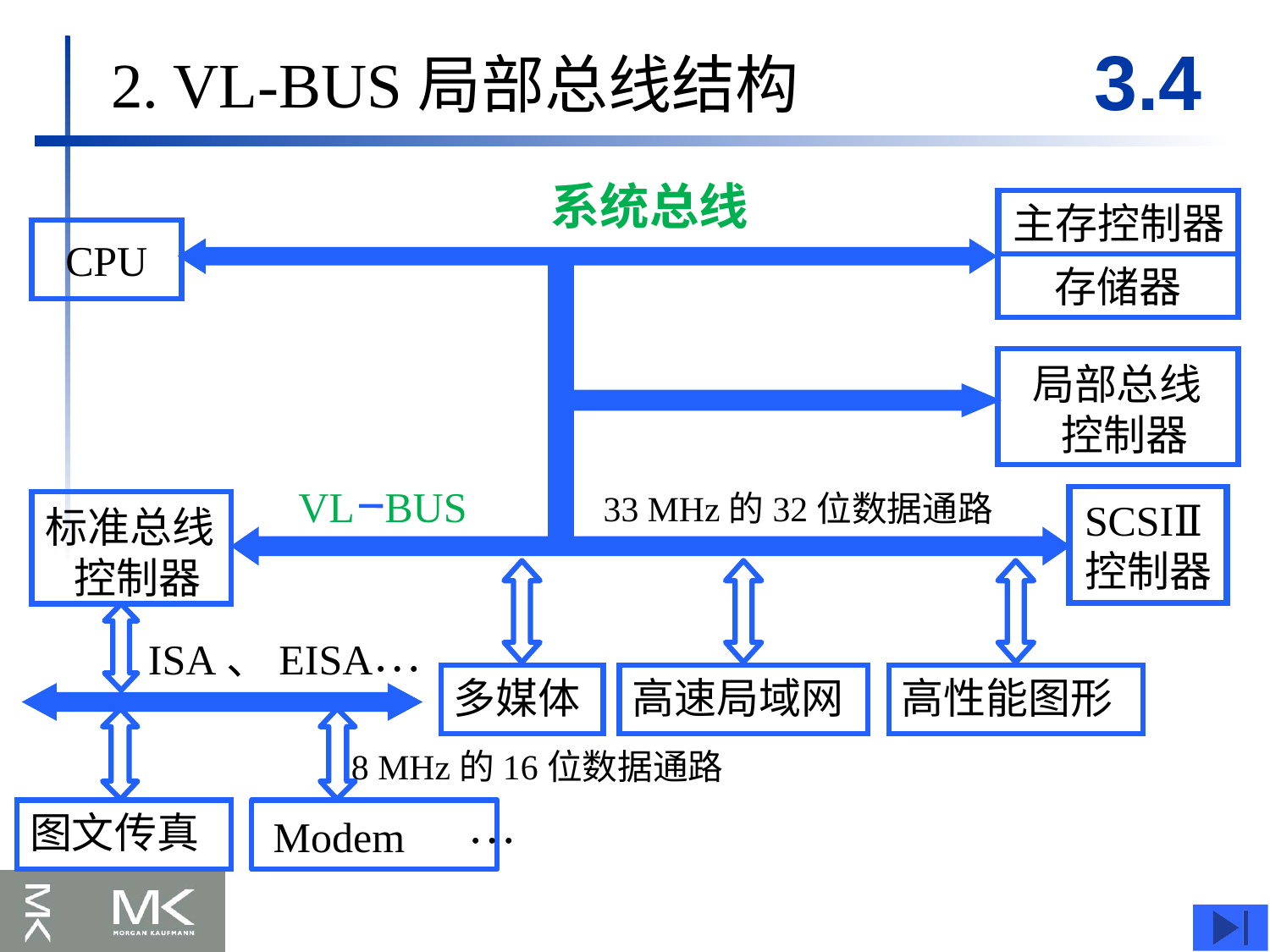

3.4
2. VL-BUS局部总线结构
系统总线

主存控制器

CPU

存储器

局部总线
  控制器

VL   BUS
33 MHz的32位数据通路

SCSIⅡ
控制器

标准总线
  控制器

…
ISA、EISA
多媒体
高速局域网
高性能图形

8 MHz的16位数据通路
…
图文传真

  Modem